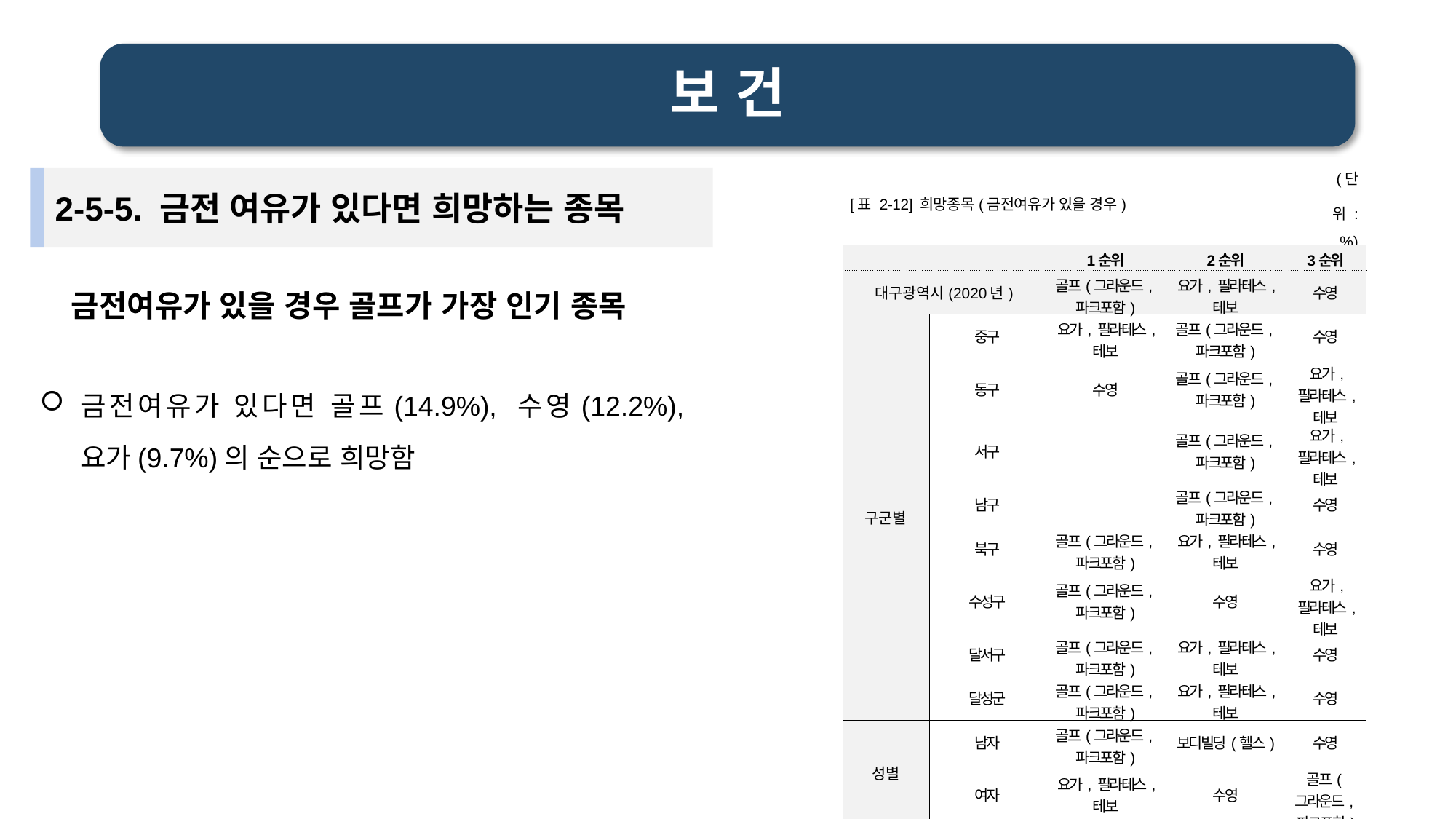

# 보 건
| [표 2-12] 희망종목(금전여유가 있을 경우) |  |  |  |  | (단위 : %) |
| --- | --- | --- | --- | --- | --- |
|  |  | 1순위 | 2순위 | 3순위 |  |
| 대구광역시(2020년) |  | 골프(그라운드,파크포함) | 요가, 필라테스, 테보 | 수영 |  |
| 구군별 | 중구 | 요가, 필라테스, 테보 | 골프(그라운드,파크포함) | 수영 |  |
|  | 동구 | 수영 | 골프(그라운드,파크포함) | 요가, 필라테스, 테보 |  |
|  | 서구 |  | 골프(그라운드,파크포함) | 요가, 필라테스, 테보 |  |
|  | 남구 |  | 골프(그라운드,파크포함) | 수영 |  |
|  | 북구 | 골프(그라운드,파크포함) | 요가, 필라테스, 테보 | 수영 |  |
|  | 수성구 | 골프(그라운드,파크포함) | 수영 | 요가, 필라테스, 테보 |  |
|  | 달서구 | 골프(그라운드,파크포함) | 요가, 필라테스, 테보 | 수영 |  |
|  | 달성군 | 골프(그라운드,파크포함) | 요가, 필라테스, 테보 | 수영 |  |
| 성별 | 남자 | 골프(그라운드,파크포함) | 보디빌딩(헬스) | 수영 |  |
|  | 여자 | 요가, 필라테스, 테보 | 수영 | 골프(그라운드,파크포함) |  |

2-5-5. 금전 여유가 있다면 희망하는 종목
금전여유가 있을 경우 골프가 가장 인기 종목
금전여유가 있다면 골프(14.9%), 수영(12.2%), 요가(9.7%)의 순으로 희망함